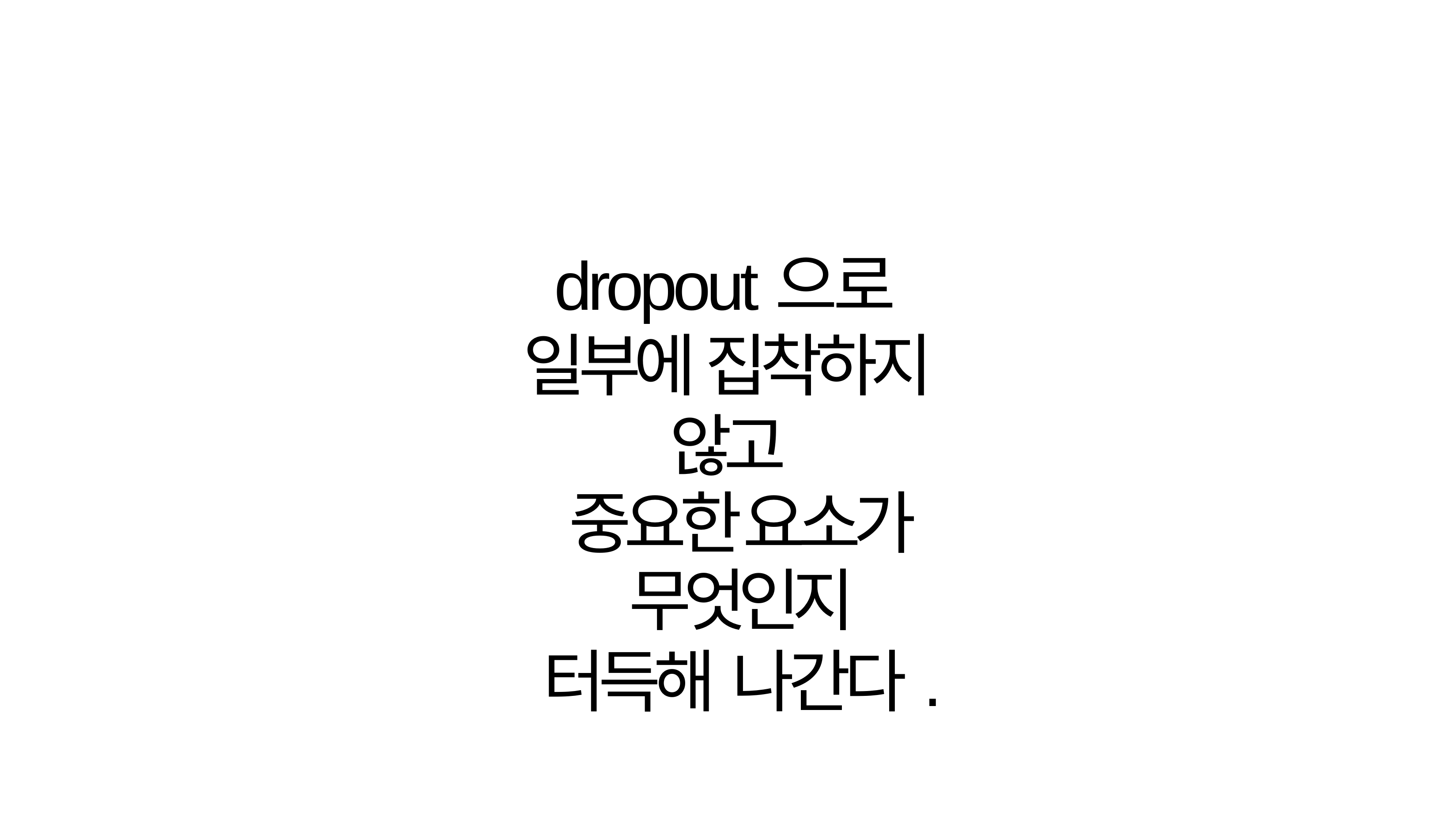

dropout으로  일부에 집착하지 않고
중요한 요소가 무엇인지
터득해 나간다.